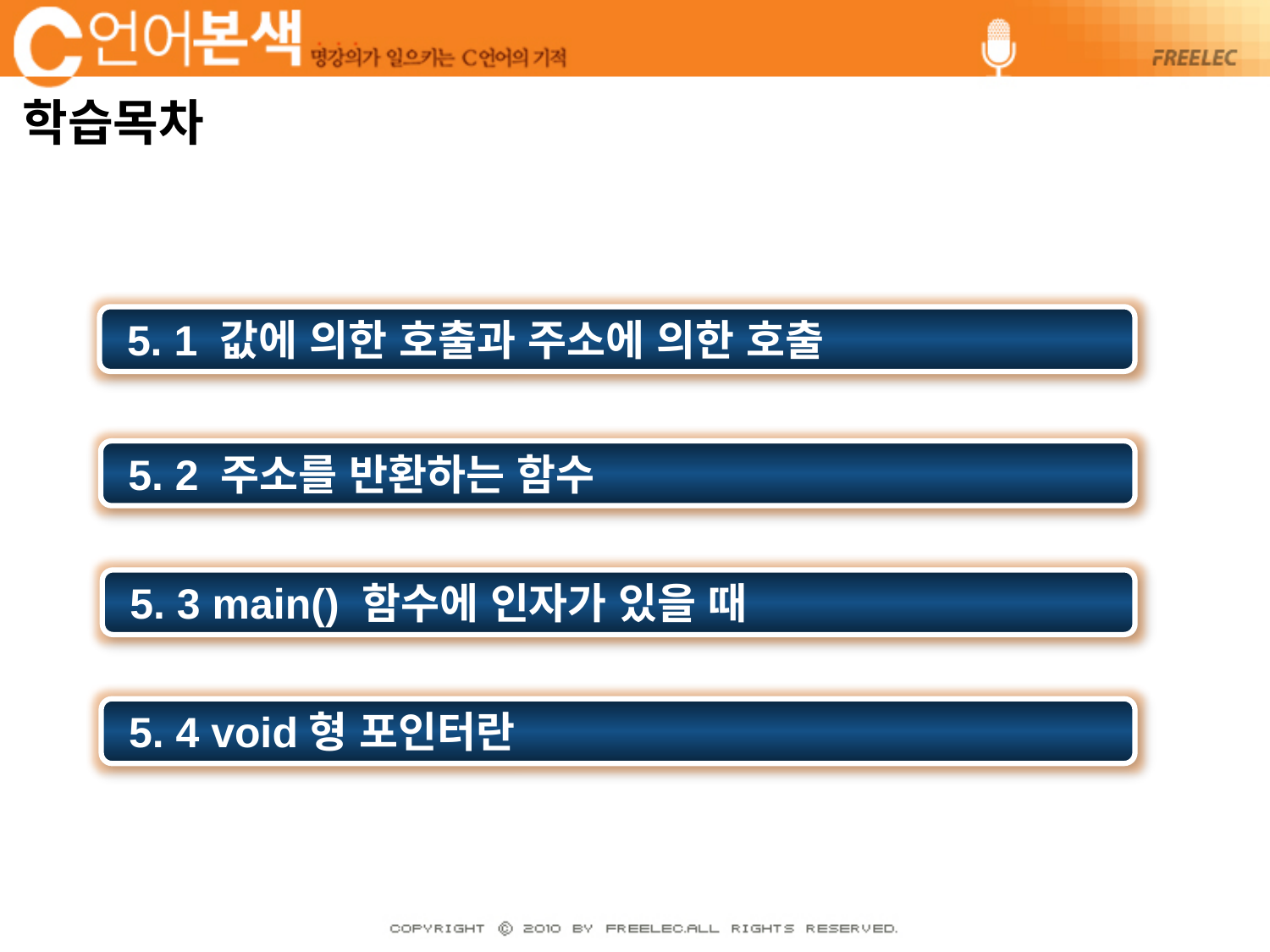

# 학습목차
 5. 1 값에 의한 호출과 주소에 의한 호출
 5. 2 주소를 반환하는 함수
 5. 3 main() 함수에 인자가 있을 때
 5. 4 void형 포인터란